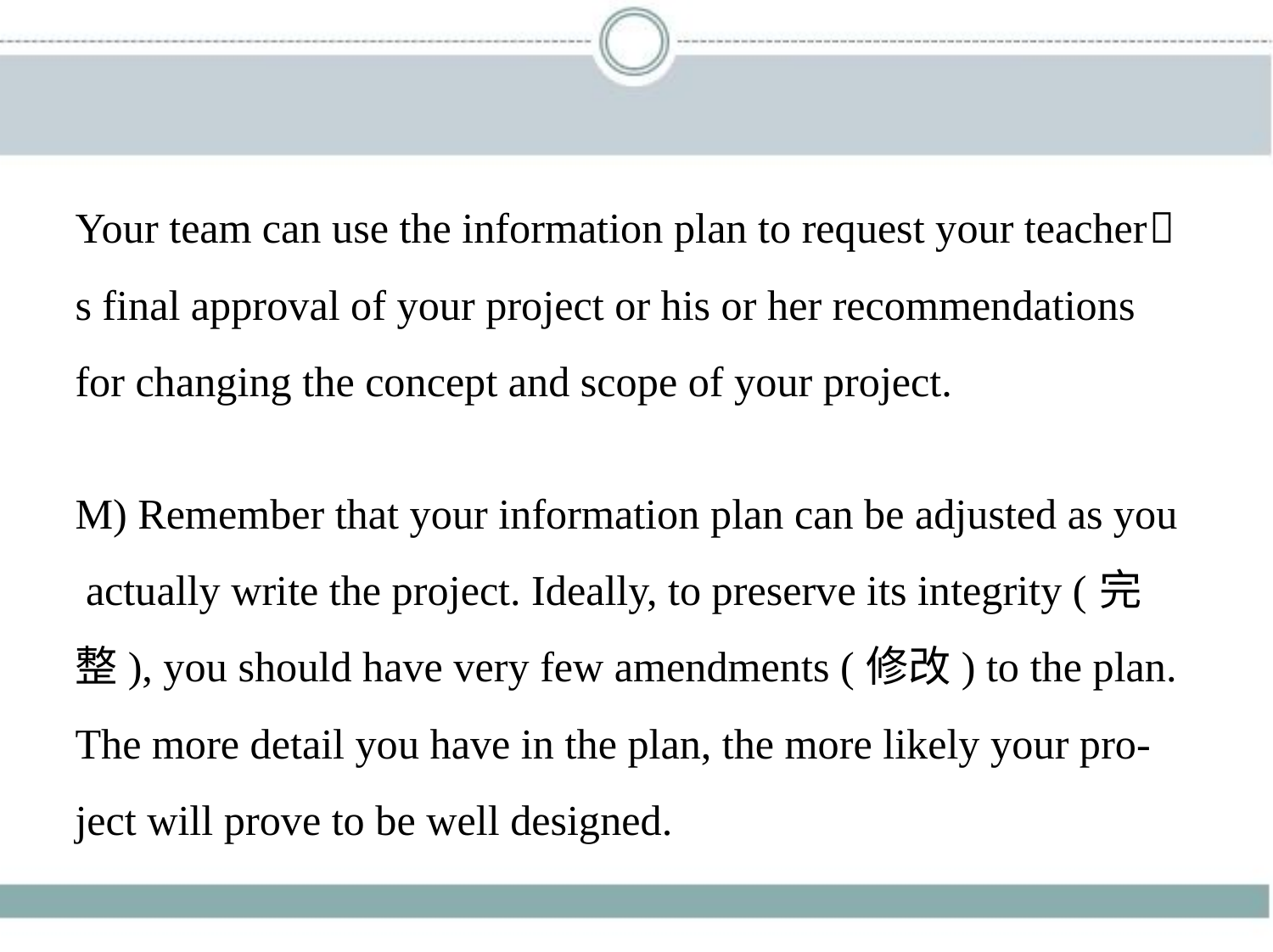

Your team can use the information plan to request your teacher􀆳
s final approval of your project or his or her recommendations
for changing the concept and scope of your project.
M) Remember that your information plan can be adjusted as you
 actually write the project. Ideally, to preserve its integrity (完
整), you should have very few amendments (修改) to the plan.
The more detail you have in the plan, the more likely your pro-
ject will prove to be well designed.